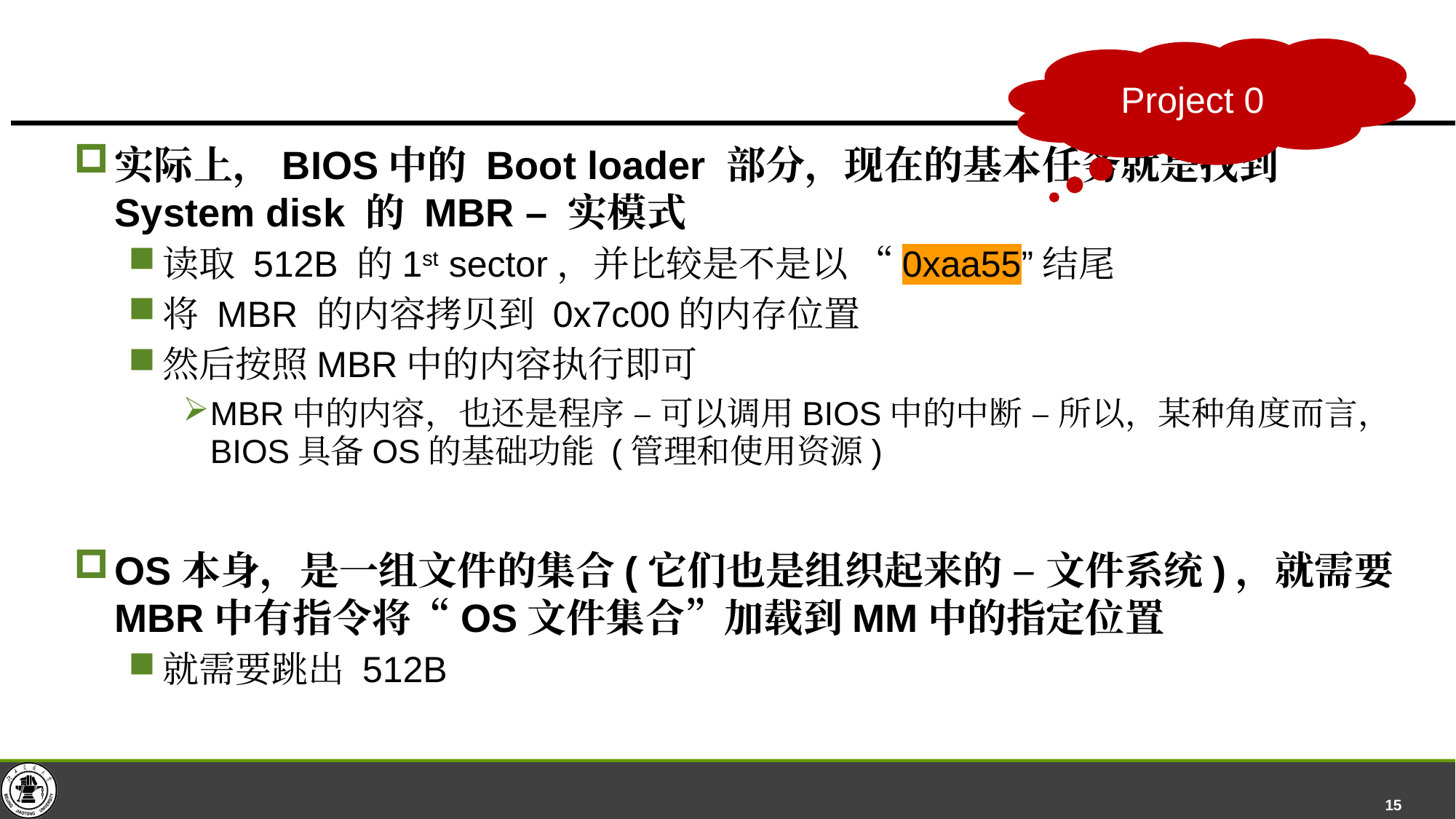

#
Project 0
实际上，BIOS中的 Boot loader 部分，现在的基本任务就是找到System disk 的 MBR – 实模式
读取 512B 的1st sector，并比较是不是以 “0xaa55”结尾
将 MBR 的内容拷贝到 0x7c00的内存位置
然后按照MBR中的内容执行即可
MBR中的内容，也还是程序 – 可以调用BIOS中的中断 – 所以，某种角度而言，BIOS具备OS的基础功能 (管理和使用资源)

OS本身，是一组文件的集合(它们也是组织起来的 – 文件系统)，就需要MBR中有指令将“OS文件集合”加载到MM中的指定位置
就需要跳出 512B